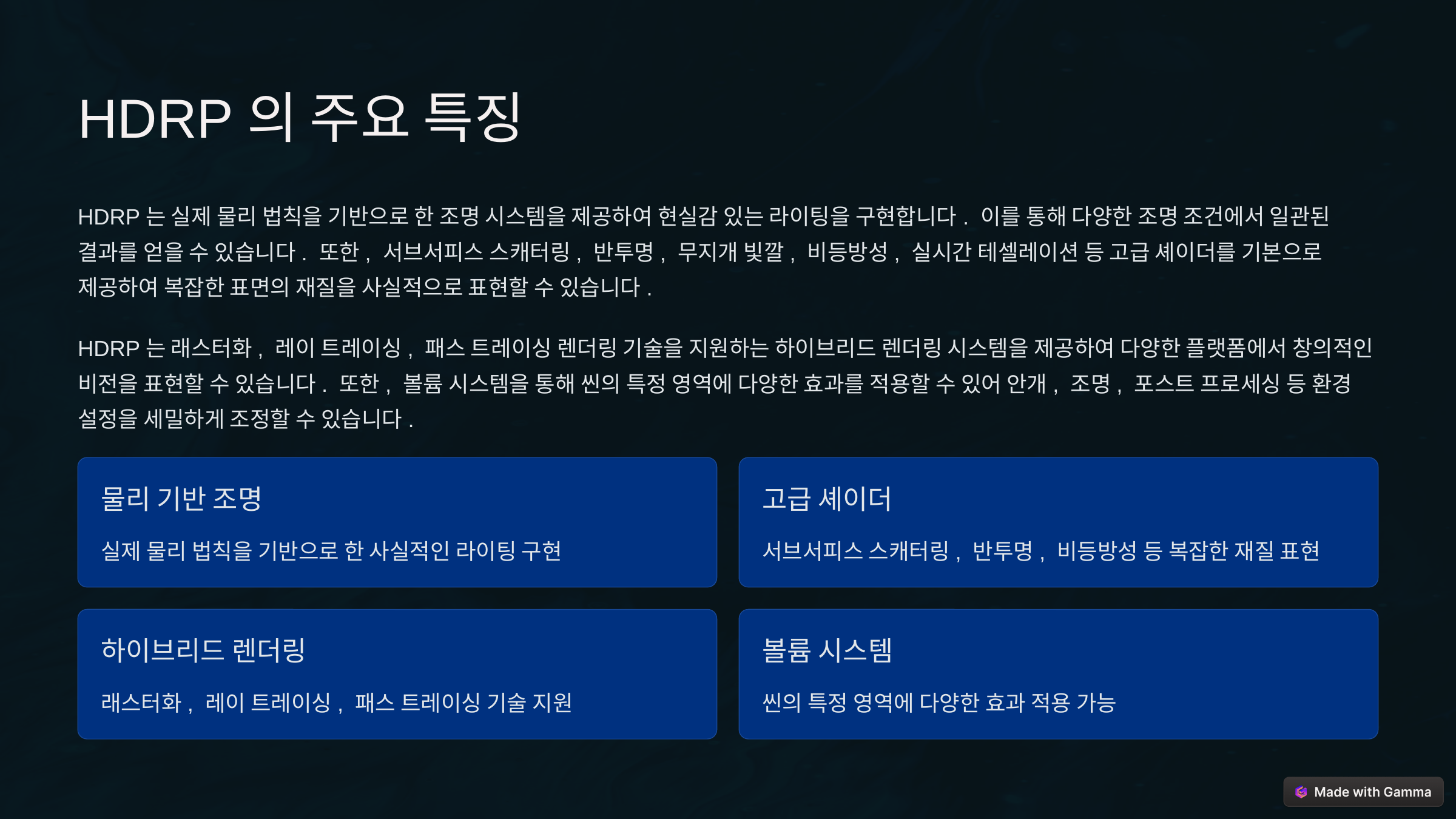

HDRP의 주요 특징
HDRP는 실제 물리 법칙을 기반으로 한 조명 시스템을 제공하여 현실감 있는 라이팅을 구현합니다. 이를 통해 다양한 조명 조건에서 일관된 결과를 얻을 수 있습니다. 또한, 서브서피스 스캐터링, 반투명, 무지개 빛깔, 비등방성, 실시간 테셀레이션 등 고급 셰이더를 기본으로 제공하여 복잡한 표면의 재질을 사실적으로 표현할 수 있습니다.
HDRP는 래스터화, 레이 트레이싱, 패스 트레이싱 렌더링 기술을 지원하는 하이브리드 렌더링 시스템을 제공하여 다양한 플랫폼에서 창의적인 비전을 표현할 수 있습니다. 또한, 볼륨 시스템을 통해 씬의 특정 영역에 다양한 효과를 적용할 수 있어 안개, 조명, 포스트 프로세싱 등 환경 설정을 세밀하게 조정할 수 있습니다.

물리 기반 조명
고급 셰이더
실제 물리 법칙을 기반으로 한 사실적인 라이팅 구현
서브서피스 스캐터링, 반투명, 비등방성 등 복잡한 재질 표현

하이브리드 렌더링
볼륨 시스템
래스터화, 레이 트레이싱, 패스 트레이싱 기술 지원
씬의 특정 영역에 다양한 효과 적용 가능